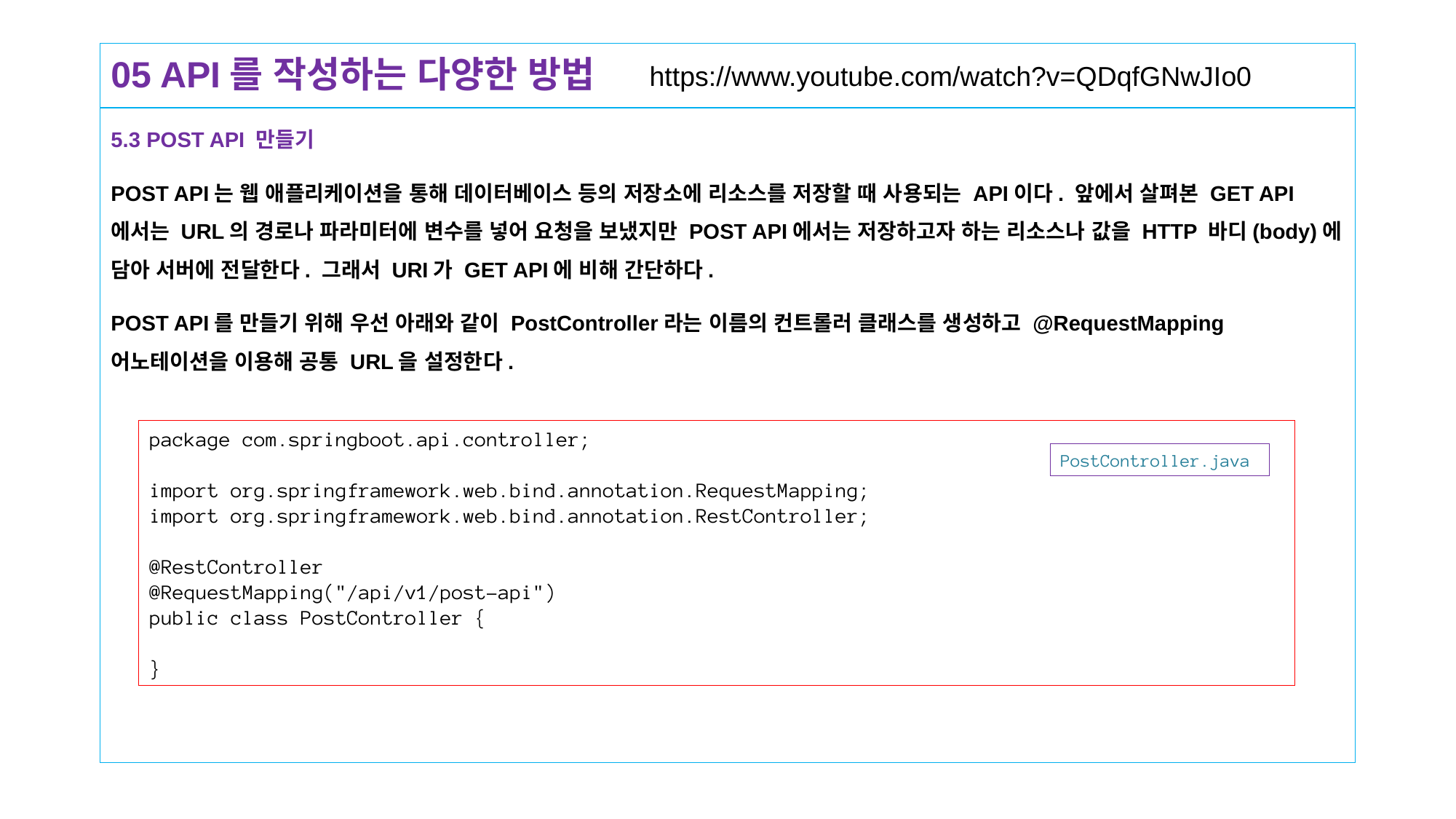

# 05 API를 작성하는 다양한 방법
https://www.youtube.com/watch?v=QDqfGNwJIo0
5.3 POST API 만들기
POST API는 웹 애플리케이션을 통해 데이터베이스 등의 저장소에 리소스를 저장할 때 사용되는 API이다. 앞에서 살펴본 GET API에서는 URL의 경로나 파라미터에 변수를 넣어 요청을 보냈지만 POST API에서는 저장하고자 하는 리소스나 값을 HTTP 바디(body)에 담아 서버에 전달한다. 그래서 URI가 GET API에 비해 간단하다.
POST API를 만들기 위해 우선 아래와 같이 PostController라는 이름의 컨트롤러 클래스를 생성하고 @RequestMapping 어노테이션을 이용해 공통 URL을 설정한다.

package com.springboot.api.controller;

import org.springframework.web.bind.annotation.RequestMapping;
import org.springframework.web.bind.annotation.RestController;

@RestController
@RequestMapping("/api/v1/post-api")
public class PostController {

}
PostController.java